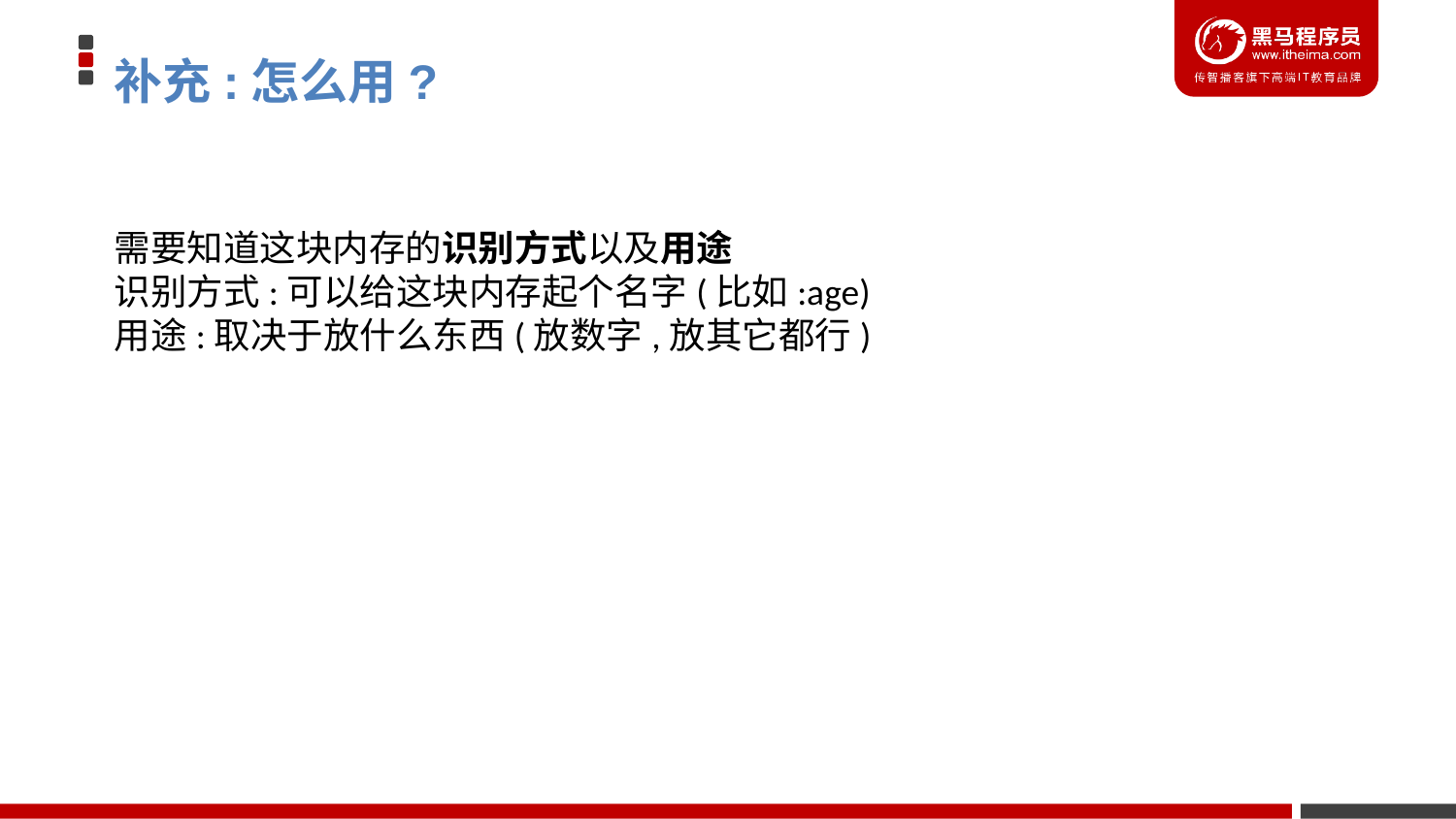

# 补充:怎么用?
需要知道这块内存的识别方式以及用途
识别方式:可以给这块内存起个名字(比如:age)
用途:取决于放什么东西(放数字,放其它都行)